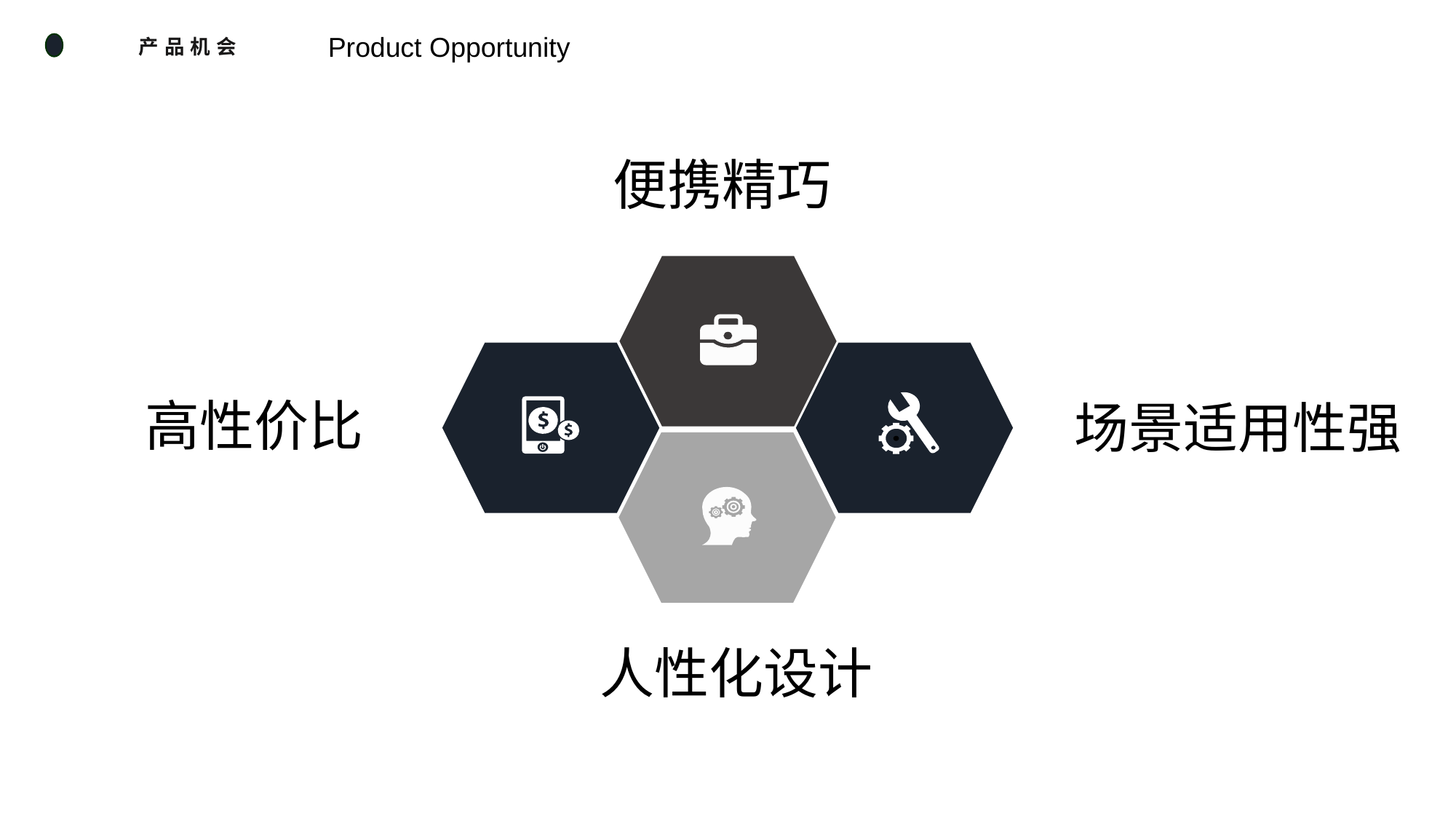

Product Opportunity
产品机会

便携精巧

高性价比
场景适用性强
人性化设计